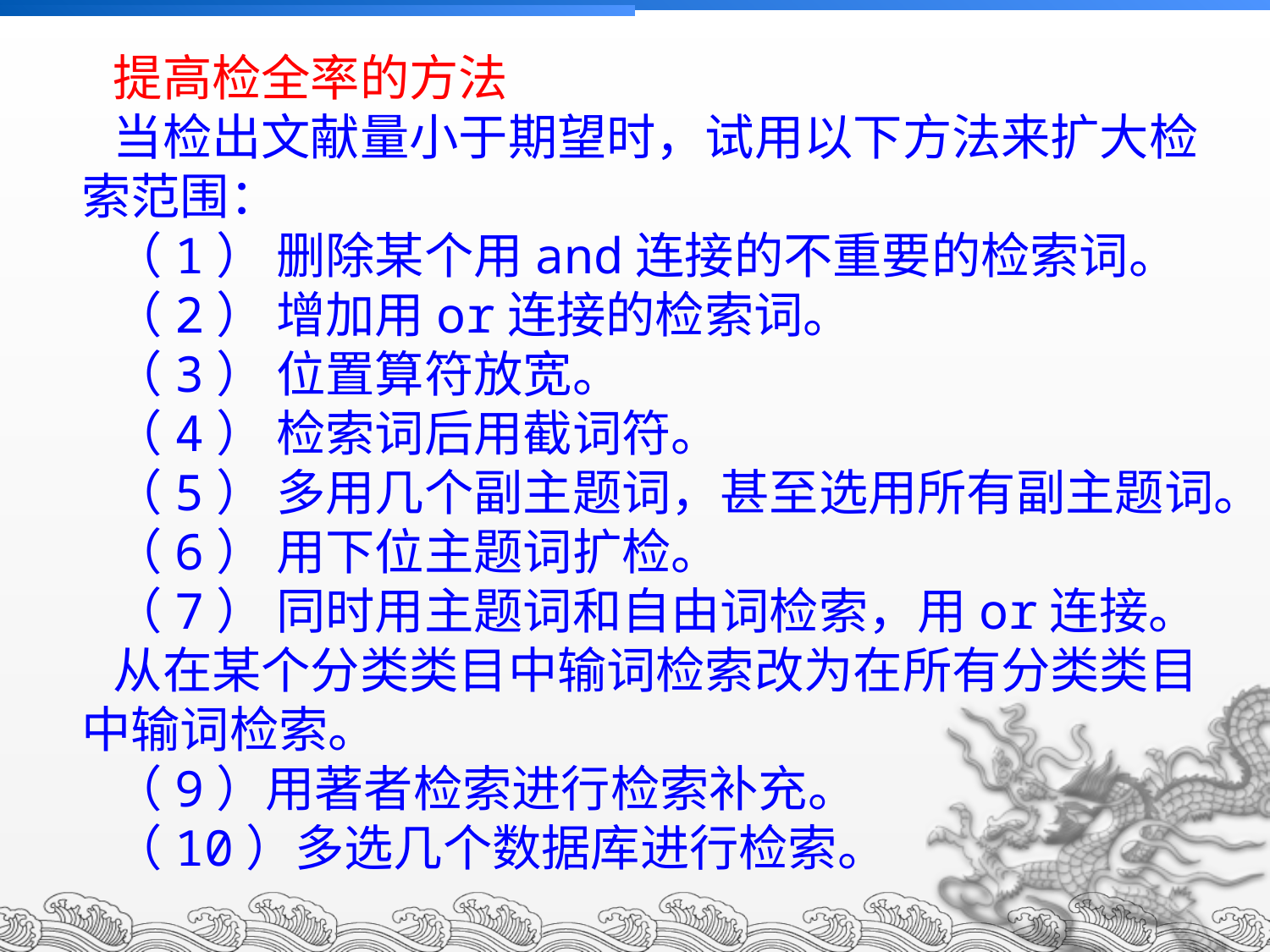

提高检全率的方法
当检出文献量小于期望时，试用以下方法来扩大检索范围：
（1） 删除某个用and连接的不重要的检索词。
（2） 增加用or连接的检索词。
（3） 位置算符放宽。
（4） 检索词后用截词符。
（5） 多用几个副主题词，甚至选用所有副主题词。
（6） 用下位主题词扩检。
（7） 同时用主题词和自由词检索，用or连接。
从在某个分类类目中输词检索改为在所有分类类目中输词检索。
（9）用著者检索进行检索补充。
（10）多选几个数据库进行检索。